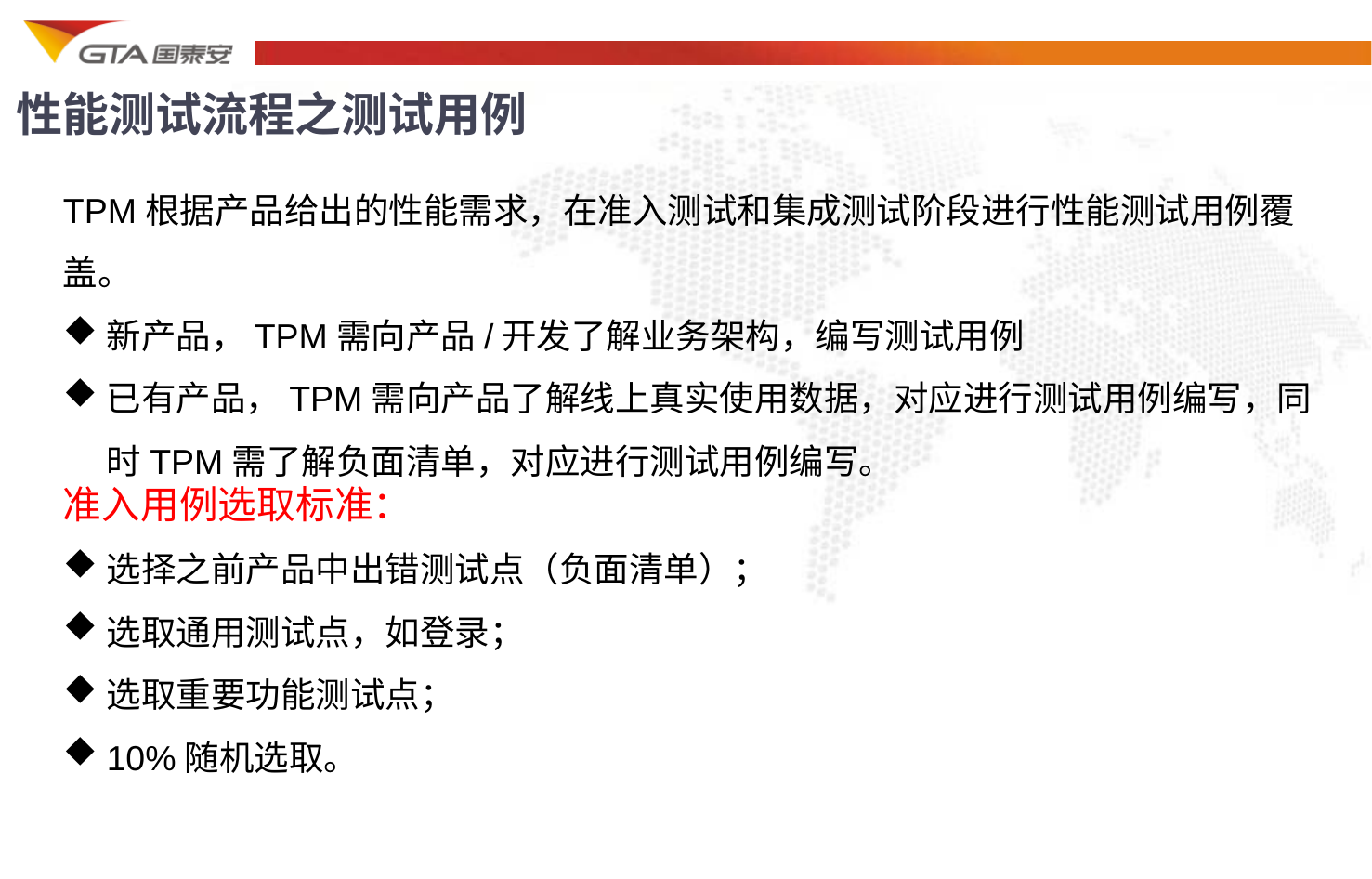

性能测试流程之测试用例
TPM根据产品给出的性能需求，在准入测试和集成测试阶段进行性能测试用例覆盖。
新产品，TPM需向产品/开发了解业务架构，编写测试用例
已有产品，TPM需向产品了解线上真实使用数据，对应进行测试用例编写，同时TPM需了解负面清单，对应进行测试用例编写。

准入用例选取标准：
选择之前产品中出错测试点（负面清单）；
选取通用测试点，如登录；
选取重要功能测试点；
10%随机选取。